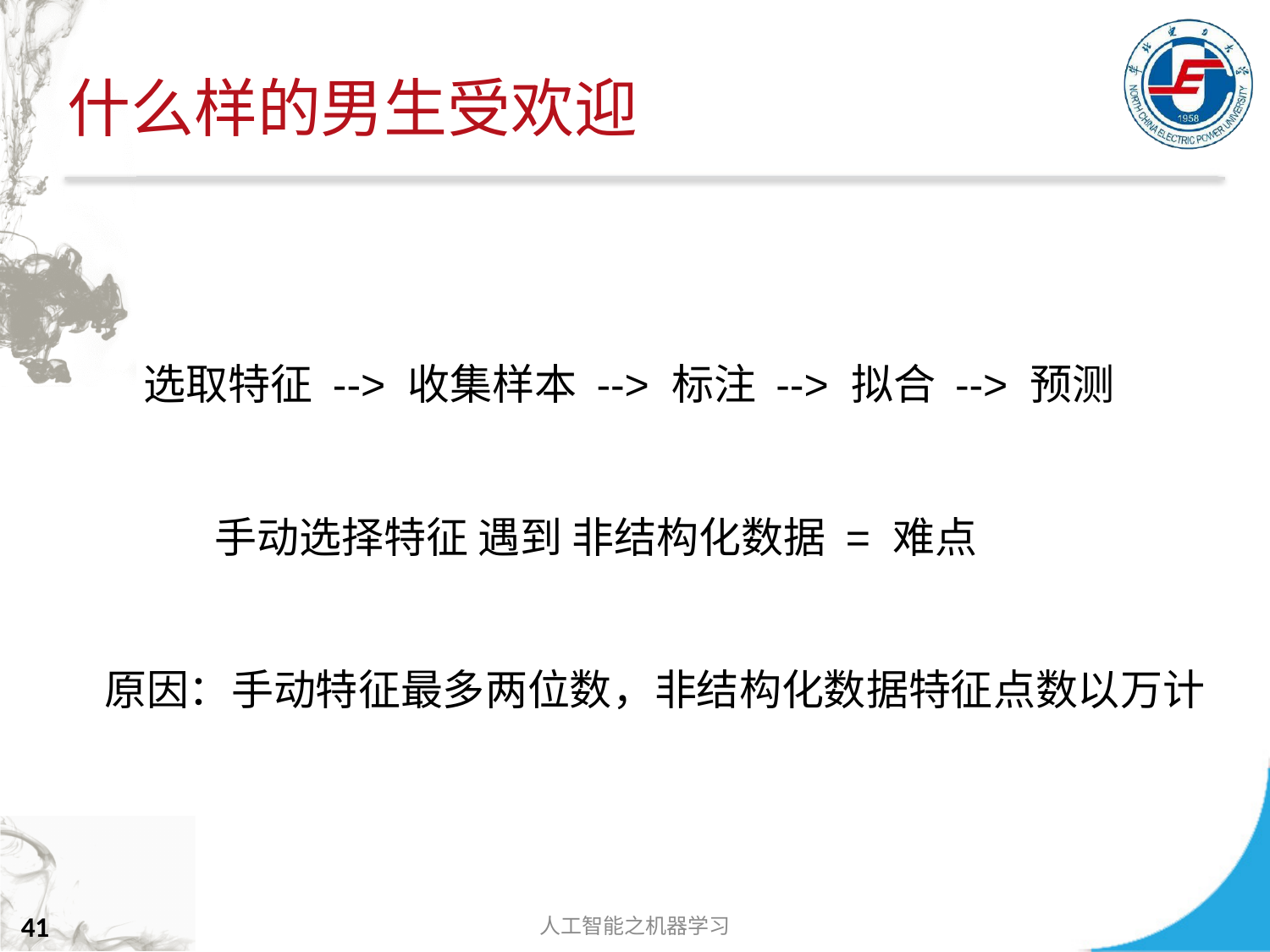

# 什么样的男生受欢迎
选取特征 --> 收集样本 --> 标注 --> 拟合 --> 预测

手动选择特征 遇到 非结构化数据 = 难点

原因：手动特征最多两位数，非结构化数据特征点数以万计
人工智能之机器学习
41